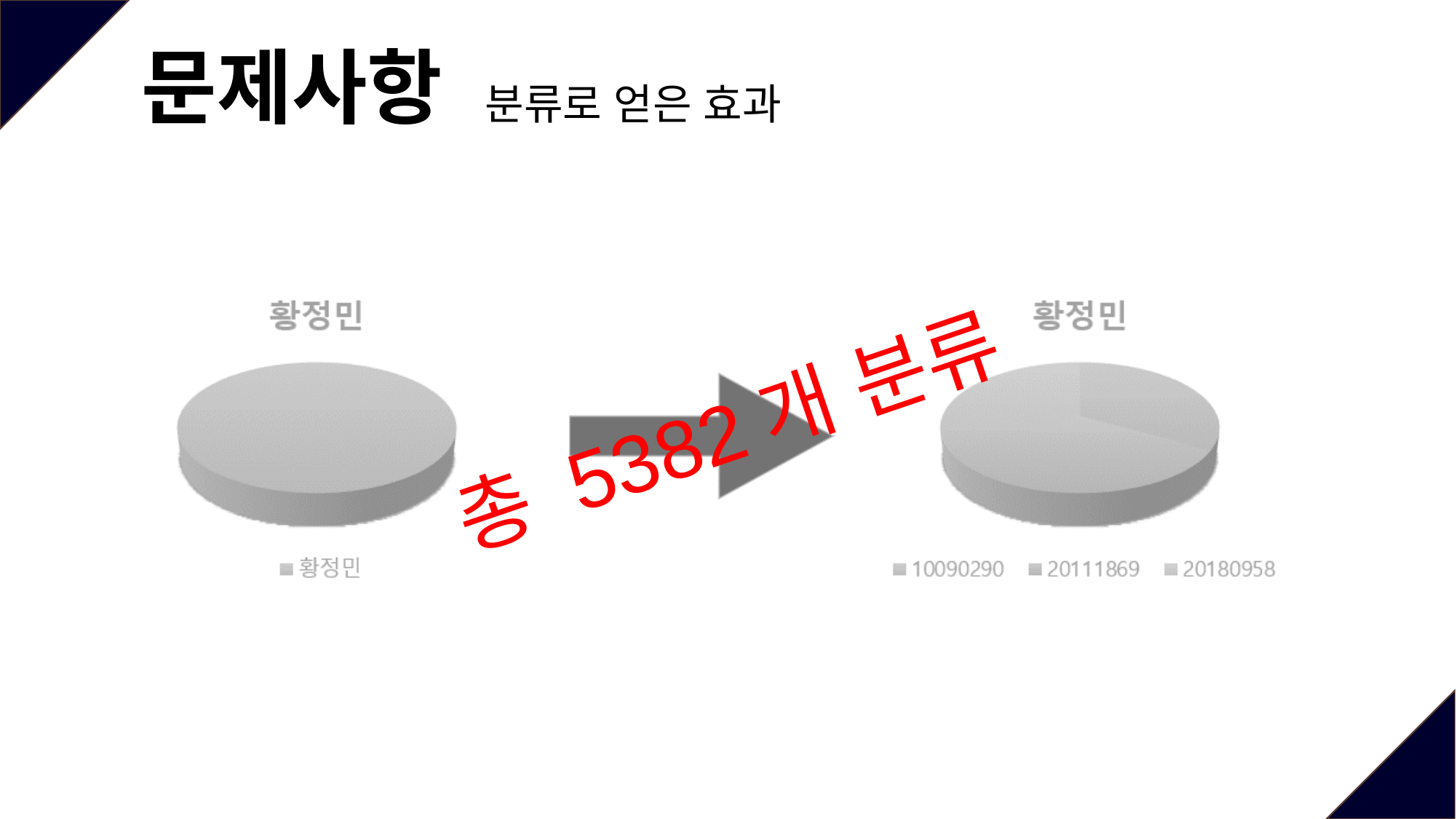

문제사항
분류로 얻은 효과

총 5382개 분류